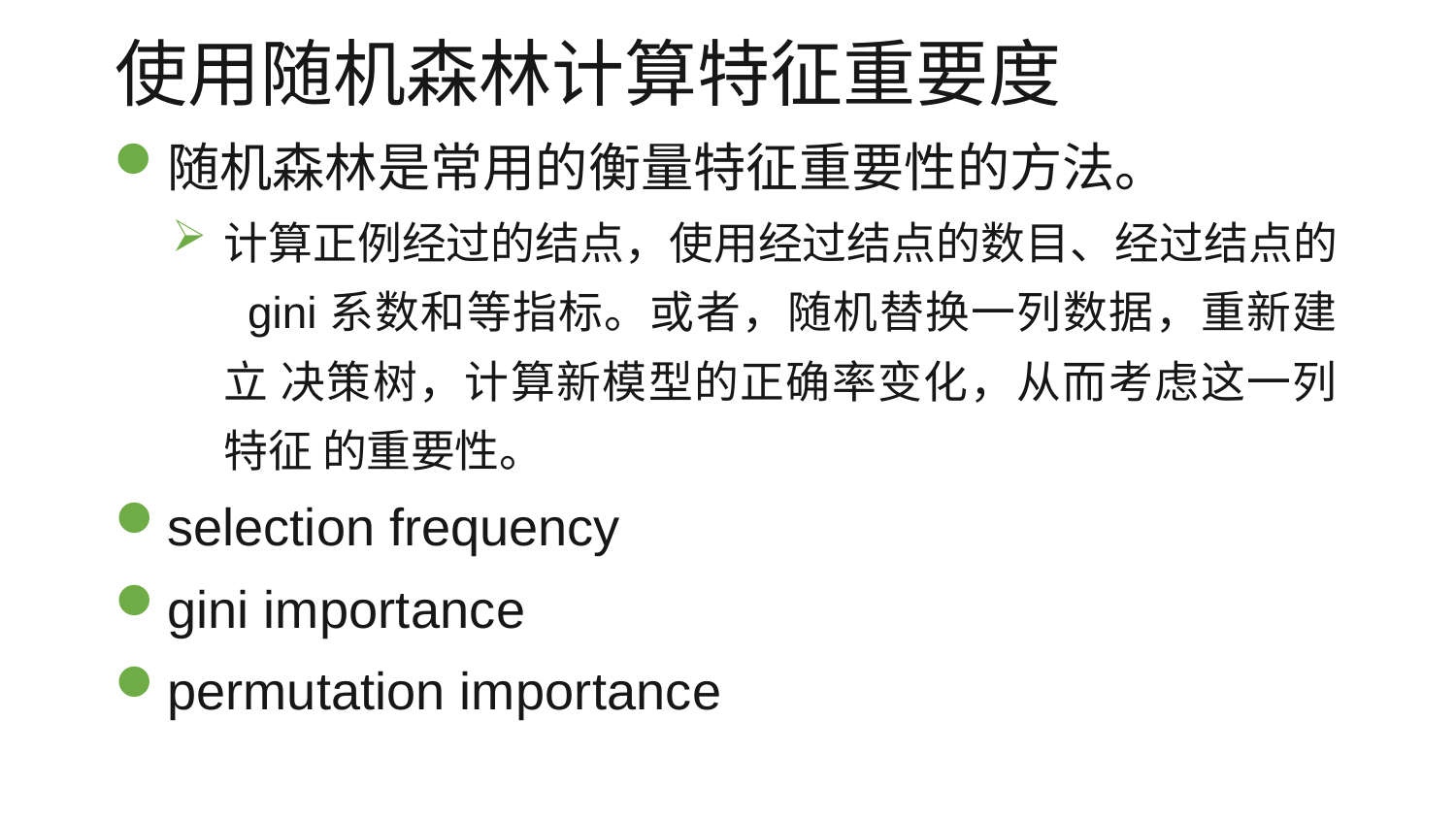

# 使用随机森林计算特征重要度
随机森林是常用的衡量特征重要性的方法。
计算正例经过的结点，使用经过结点的数目、经过结点的  gini系数和等指标。或者，随机替换一列数据，重新建立 决策树，计算新模型的正确率变化，从而考虑这一列特征 的重要性。
selection frequency
gini importance
permutation importance